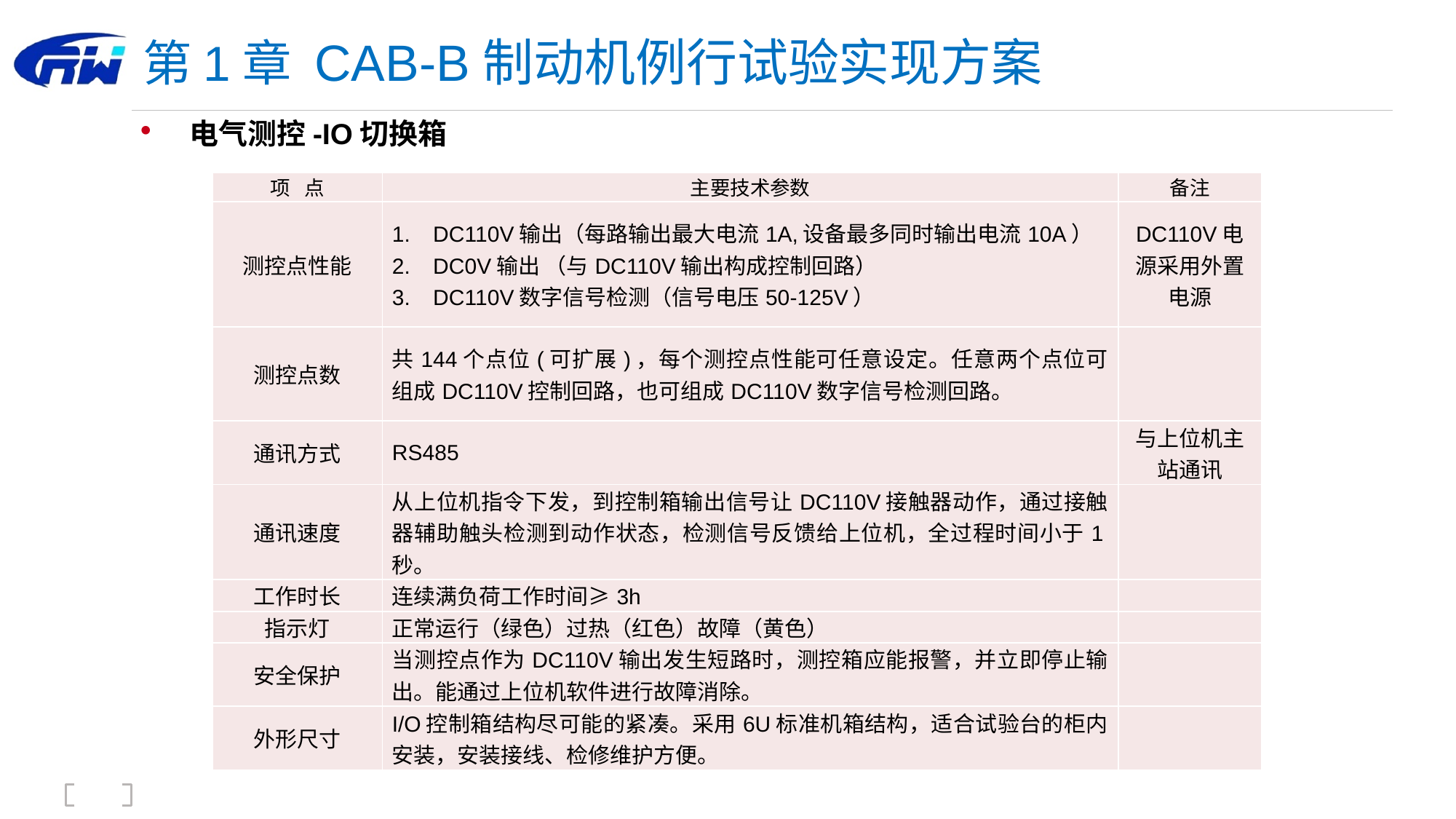

# 第1章 CAB-B制动机例行试验实现方案
电气测控-IO切换箱
| 项 点 | 主要技术参数 | 备注 |
| --- | --- | --- |
| 测控点性能 | DC110V输出（每路输出最大电流1A,设备最多同时输出电流10A） DC0V输出 （与DC110V输出构成控制回路） DC110V数字信号检测（信号电压50-125V） | DC110V电源采用外置电源 |
| 测控点数 | 共144个点位(可扩展)，每个测控点性能可任意设定。任意两个点位可组成DC110V控制回路，也可组成DC110V数字信号检测回路。 |  |
| 通讯方式 | RS485 | 与上位机主站通讯 |
| 通讯速度 | 从上位机指令下发，到控制箱输出信号让DC110V接触器动作，通过接触器辅助触头检测到动作状态，检测信号反馈给上位机，全过程时间小于1秒。 |  |
| 工作时长 | 连续满负荷工作时间≥3h |  |
| 指示灯 | 正常运行（绿色）过热（红色）故障（黄色） |  |
| 安全保护 | 当测控点作为DC110V输出发生短路时，测控箱应能报警，并立即停止输出。能通过上位机软件进行故障消除。 |  |
| 外形尺寸 | I/O控制箱结构尽可能的紧凑。采用6U标准机箱结构，适合试验台的柜内安装，安装接线、检修维护方便。 |  |